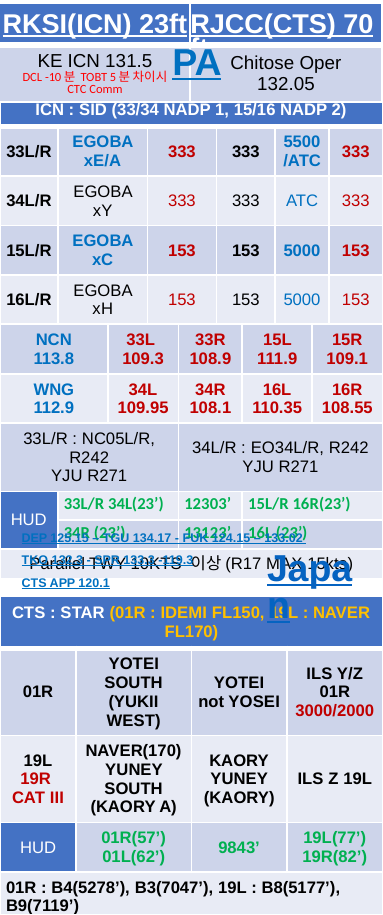

| RKSI(ICN) 23ft | RJCC(CTS) 70ft |
| --- | --- |
| KE ICN 131.5 DCL -10분 TOBT 5분 차이시 CTC Comm | Chitose Oper 132.05 |
PA
| ICN : SID (33/34 NADP 1, 15/16 NADP 2) |  |  |  |  |  |  |  |  |  |
| --- | --- | --- | --- | --- | --- | --- | --- | --- | --- |
| 33L/R | EGOBA xE/A |  | 333 |  | 333 |  | 5500/ATC |  | 333 |
| 34L/R | EGOBA xY |  | 333 |  | 333 |  | ATC |  | 333 |
| 15L/R | EGOBA xC |  | 153 |  | 153 |  | 5000 |  | 153 |
| 16L/R | EGOBA xH |  | 153 |  | 153 |  | 5000 |  | 153 |
| NCN 113.8 |  | 33L 109.3 |  | 33R 108.9 |  | 15L 111.9 |  | 15R 109.1 |  |
| WNG 112.9 |  | 34L 109.95 |  | 34R 108.1 |  | 16L 110.35 |  | 16R 108.55 |  |
| 33L/R : NC05L/R, R242 YJU R271 |  |  |  | 34L/R : EO34L/R, R242 YJU R271 |  |  |  |  |  |
| HUD | 33L/R 34L(23’) |  |  | 12303’ |  | 15L/R 16R(23’) |  |  |  |
|  | 34R (23’) |  |  | 13123’ |  | 16L (23’) |  |  |  |
| Parallel TWY 10KTS 이상(R17 MAX 15kts) |  |  |  |  |  |  |  |  |  |
DEP 125.15 – TGU 134.17 - FUK 124.15 – 133.02
TKO 132.3 - SPR 133.3 -119.3
CTS APP 120.1
Japan
| CTS : STAR (01R : IDEMI FL150, 19L : NAVER FL170) |  |  |  |
| --- | --- | --- | --- |
| 01R | YOTEI SOUTH (YUKII WEST) | YOTEI not YOSEI | ILS Y/Z 01R 3000/2000 |
| 19L 19R CAT III | NAVER(170) YUNEY SOUTH (KAORY A) | KAORY YUNEY (KAORY) | ILS Z 19L |
| HUD | 01R(57’) 01L(62’) | 9843’ | 19L(77’) 19R(82’) |
| 01R : B4(5278’), B3(7047’), 19L : B8(5177’), B9(7119’) 01L : A5(5538’), A4(6961’), 19R : A7(5390’), A8(6873’) |  |  |  |
| Do not Cross 01L/19R After L/D (No TWY) TAXI to Gate Via D(J) or G |  |  |  |